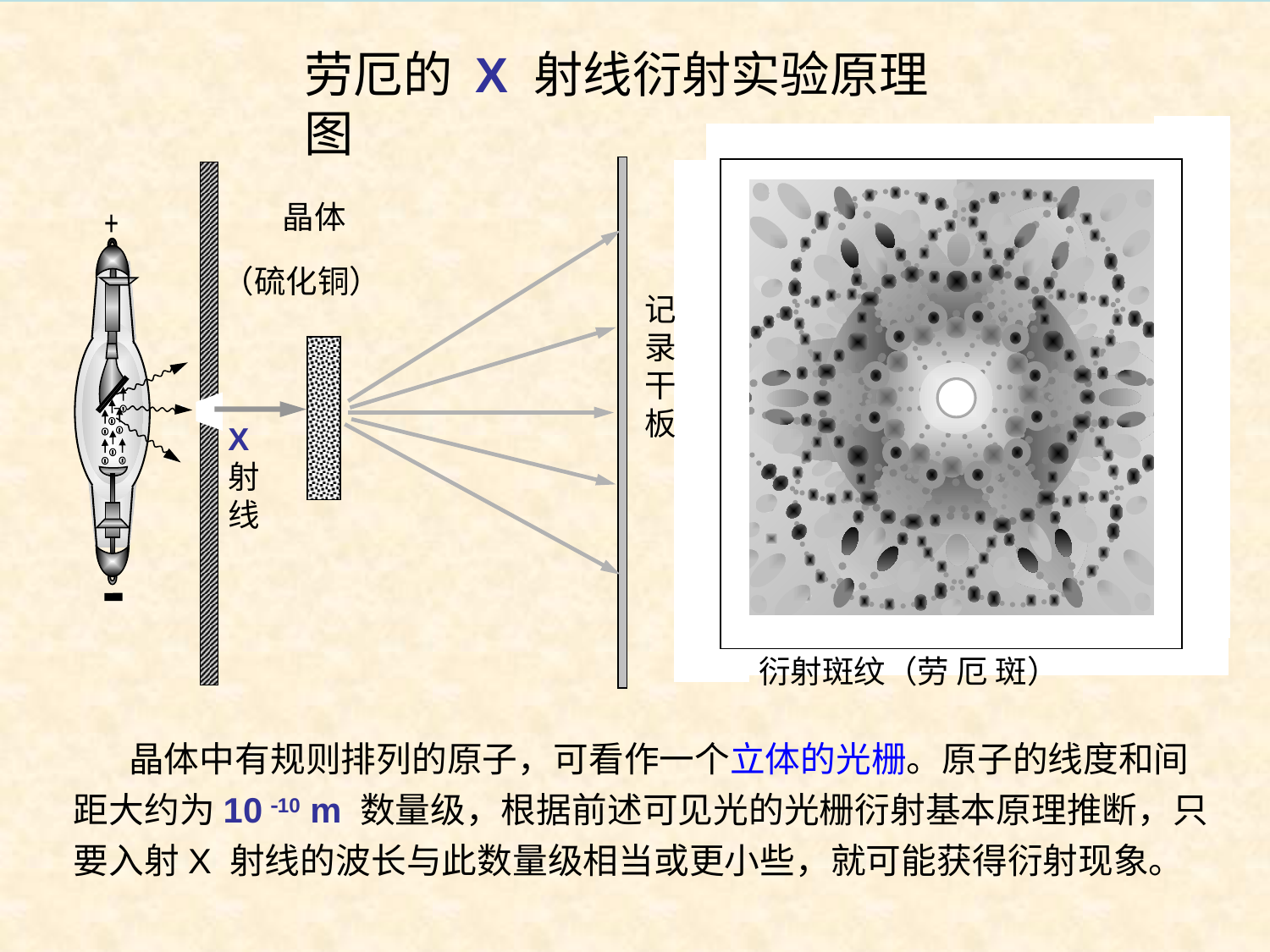

劳厄的 X 射线衍射实验原理图

衍射斑纹（劳 厄 斑）

晶体
+

（硫化铜）
记录干板

X射线

      晶体中有规则排列的原子，可看作一个立体的光栅。原子的线度和间距大约为10 −10 m 数量级，根据前述可见光的光栅衍射基本原理推断，只要入射X 射线的波长与此数量级相当或更小些，就可能获得衍射现象。